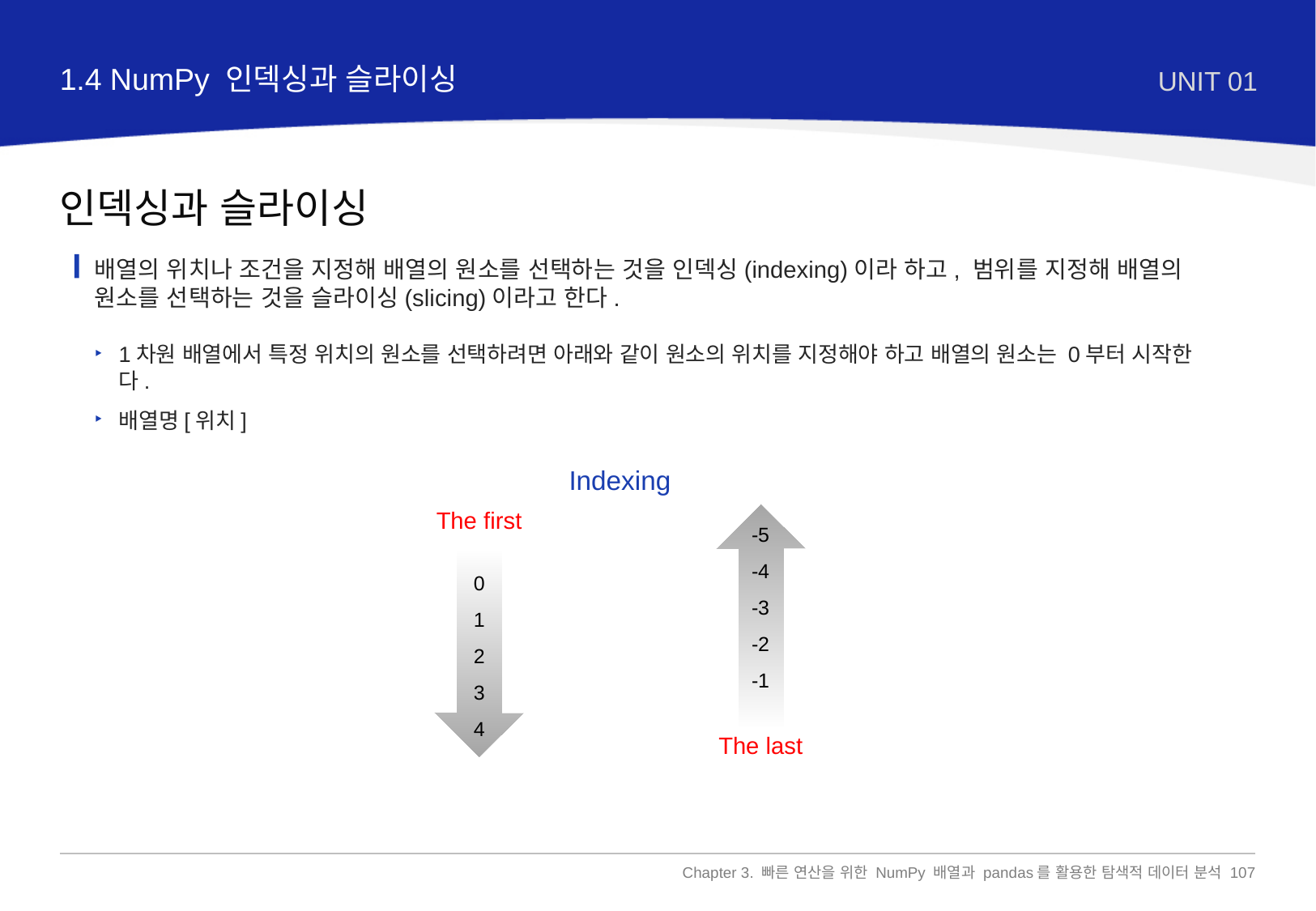

1.4 NumPy 인덱싱과 슬라이싱
UNIT 01
인덱싱과 슬라이싱

배열의 위치나 조건을 지정해 배열의 원소를 선택하는 것을 인덱싱(indexing)이라 하고, 범위를 지정해 배열의 원소를 선택하는 것을 슬라이싱(slicing)이라고 한다.
1차원 배열에서 특정 위치의 원소를 선택하려면 아래와 같이 원소의 위치를 지정해야 하고 배열의 원소는 0부터 시작한다.
배열명[위치]
Indexing
The first

-5
-4
-3
-2
-1

0
1
2
3
4
The last